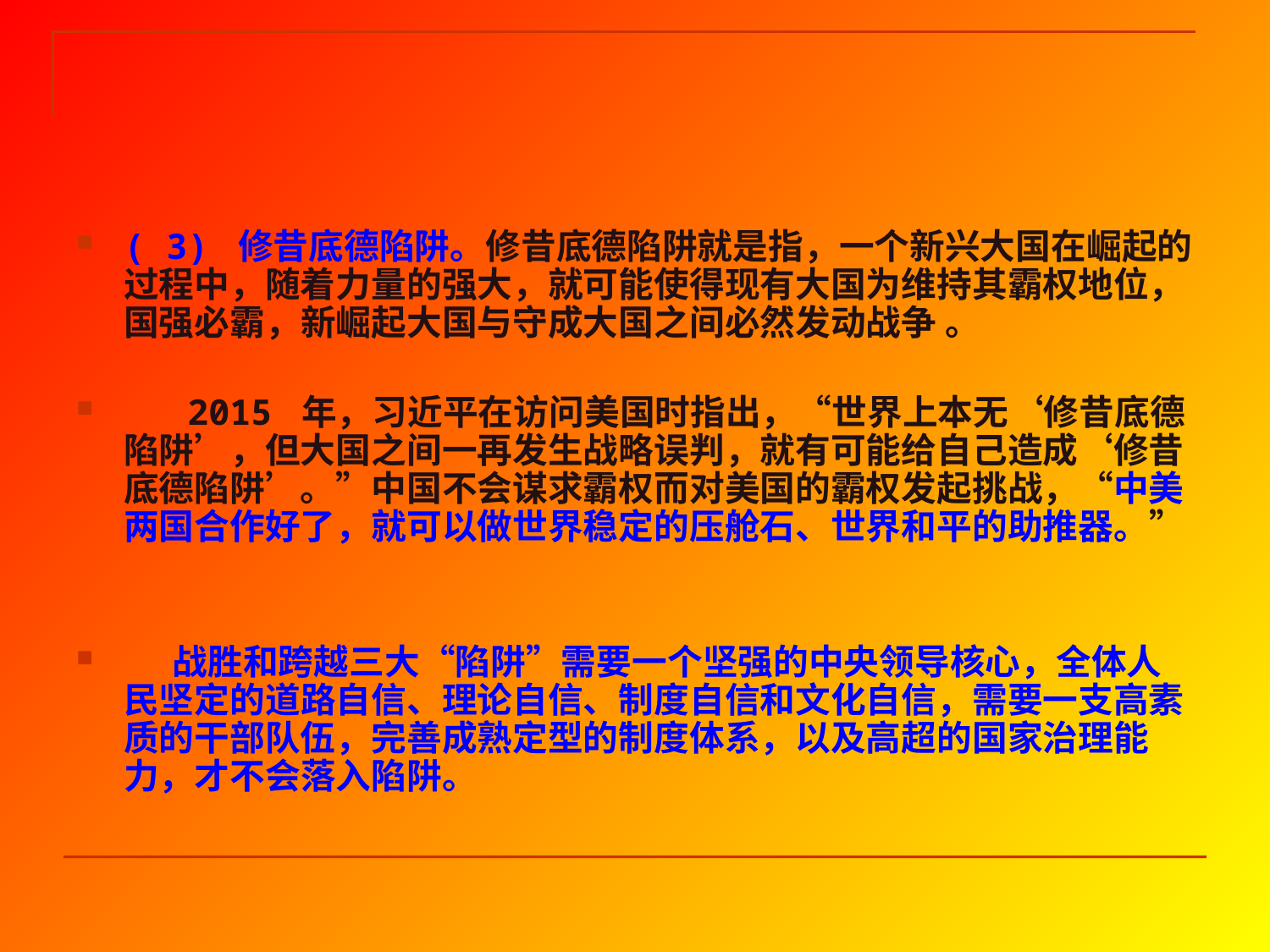

#
( 3) 修昔底德陷阱。修昔底德陷阱就是指，一个新兴大国在崛起的过程中，随着力量的强大，就可能使得现有大国为维持其霸权地位，国强必霸，新崛起大国与守成大国之间必然发动战争 。

   2015 年，习近平在访问美国时指出，“世界上本无‘修昔底德陷阱’，但大国之间一再发生战略误判，就有可能给自己造成‘修昔底德陷阱’。”中国不会谋求霸权而对美国的霸权发起挑战，“中美两国合作好了，就可以做世界稳定的压舱石、世界和平的助推器。”

     战胜和跨越三大“陷阱”需要一个坚强的中央领导核心，全体人民坚定的道路自信、理论自信、制度自信和文化自信，需要一支高素质的干部队伍，完善成熟定型的制度体系，以及高超的国家治理能力，才不会落入陷阱。